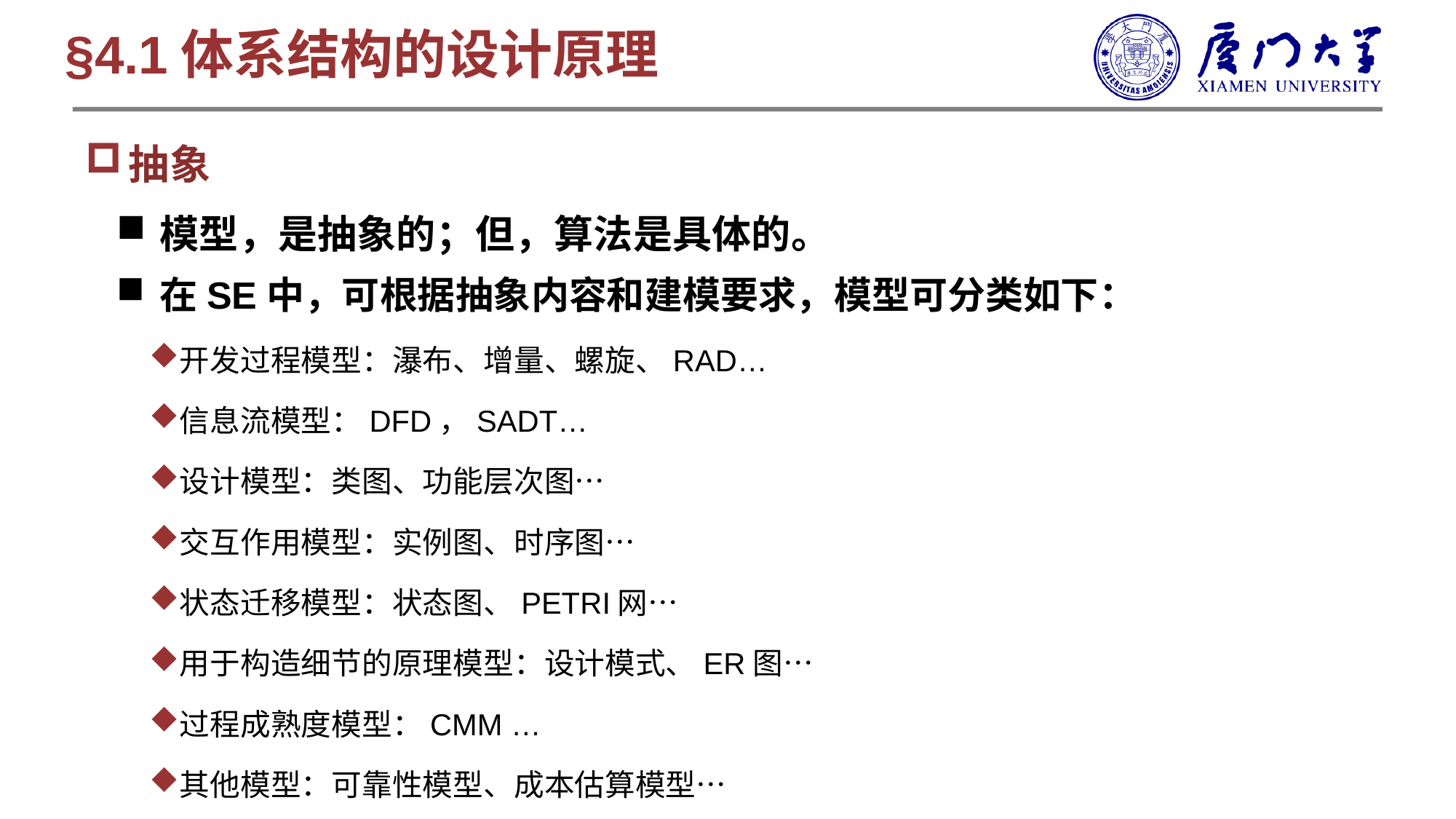

§4.1体系结构的设计原理
抽象
模型，是抽象的；但，算法是具体的。
在SE中，可根据抽象内容和建模要求，模型可分类如下：
开发过程模型：瀑布、增量、螺旋、RAD…
信息流模型：DFD，SADT…
设计模型：类图、功能层次图…
交互作用模型：实例图、时序图…
状态迁移模型：状态图、PETRI网…
用于构造细节的原理模型：设计模式、ER图…
过程成熟度模型：CMM …
其他模型：可靠性模型、成本估算模型…